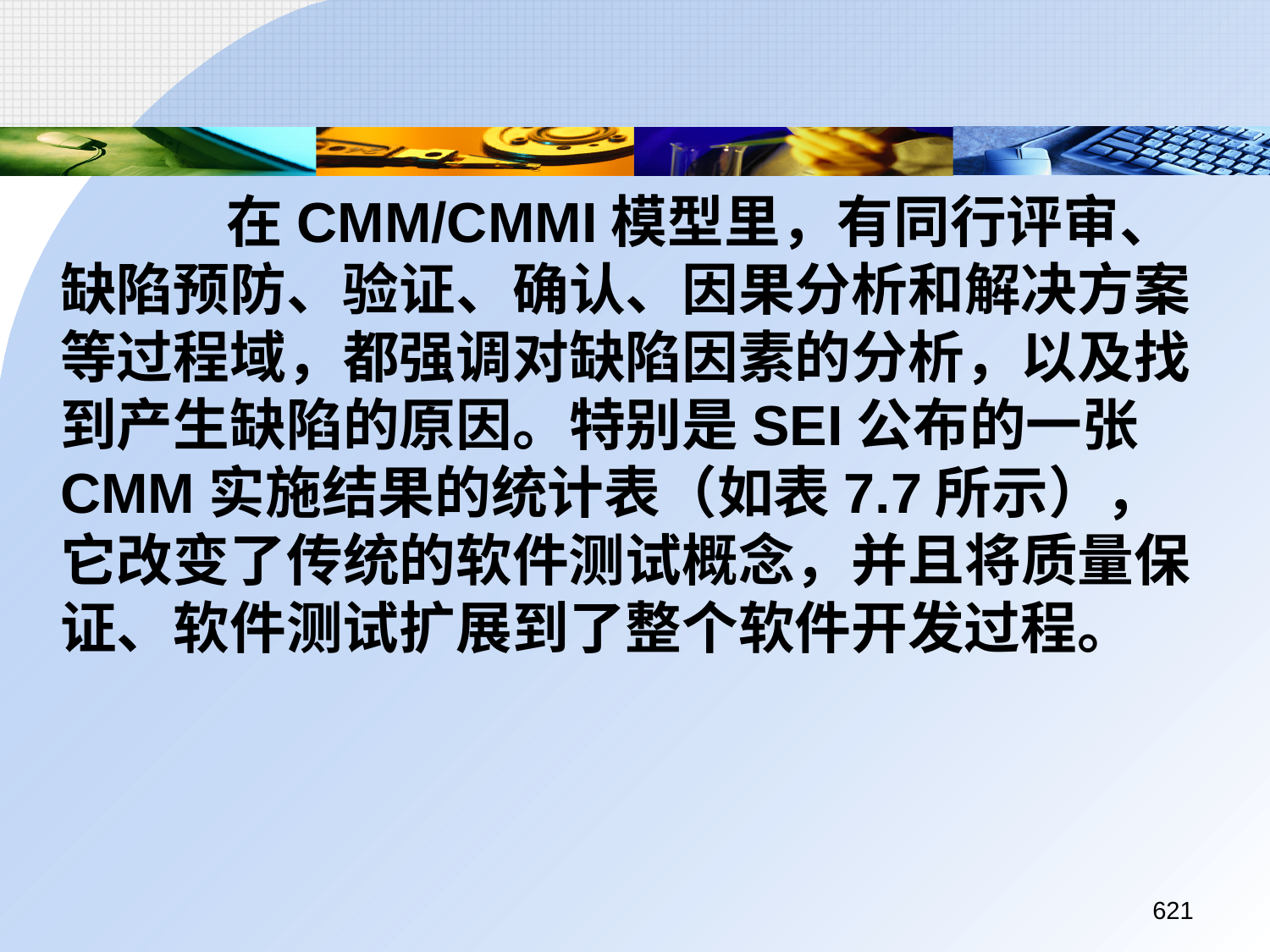

在CMM/CMMI模型里，有同行评审、缺陷预防、验证、确认、因果分析和解决方案等过程域，都强调对缺陷因素的分析，以及找到产生缺陷的原因。特别是SEI公布的一张CMM实施结果的统计表（如表7.7所示），它改变了传统的软件测试概念，并且将质量保证、软件测试扩展到了整个软件开发过程。
621